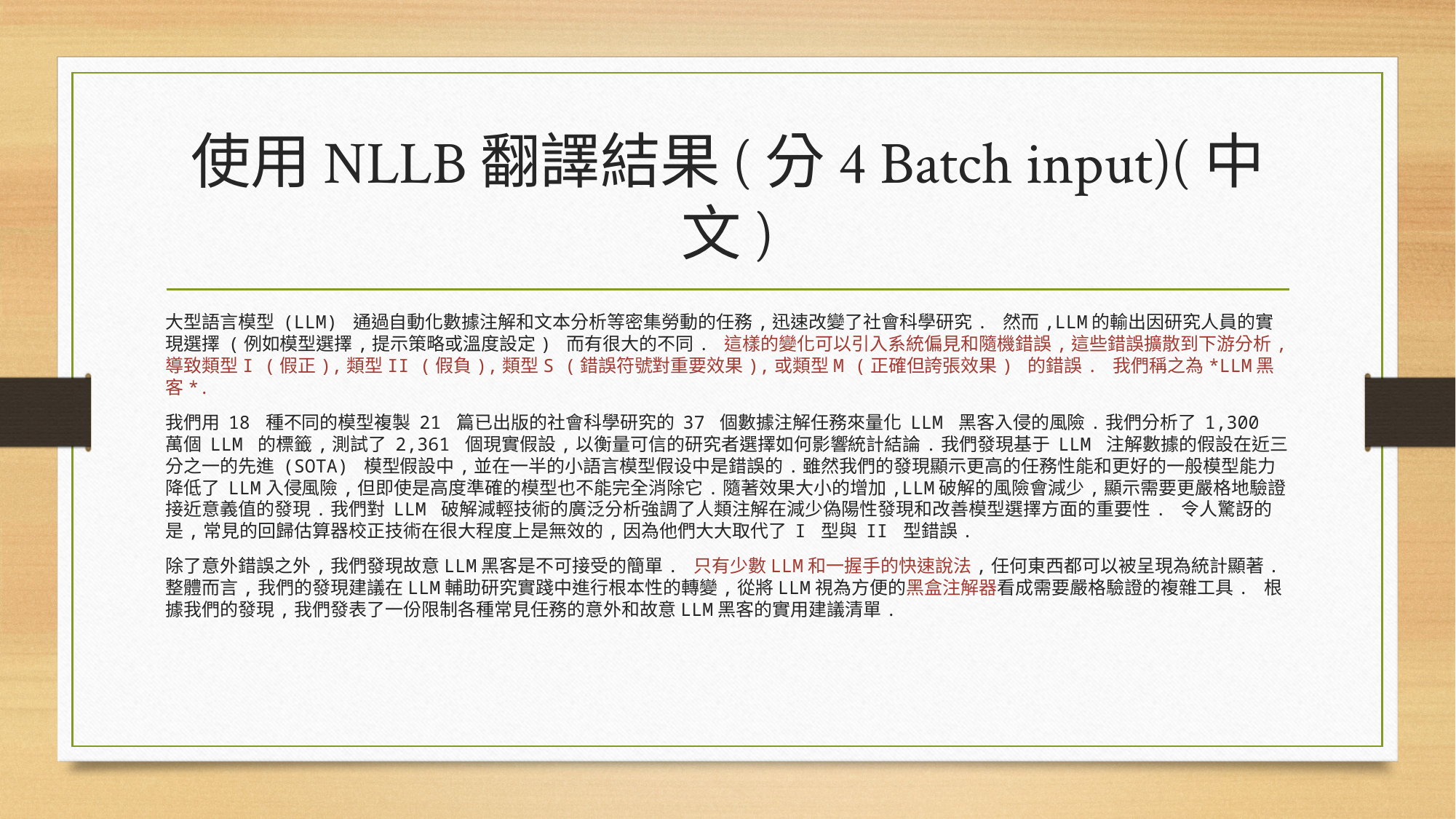

# 使用NLLB翻譯結果(分4 Batch input)(中文)
大型語言模型 (LLM) 通過自動化數據注解和文本分析等密集勞動的任務,迅速改變了社會科學研究. 然而,LLM的輸出因研究人員的實現選擇 (例如模型選擇,提示策略或溫度設定) 而有很大的不同. 這樣的變化可以引入系統偏見和隨機錯誤,這些錯誤擴散到下游分析,導致類型I (假正),類型II (假負),類型S (錯誤符號對重要效果),或類型M (正確但誇張效果) 的錯誤. 我們稱之為*LLM黑客*.
我們用 18 種不同的模型複製 21 篇已出版的社會科學研究的 37 個數據注解任務來量化 LLM 黑客入侵的風險.我們分析了 1,300 萬個 LLM 的標籤,測試了 2,361 個現實假設,以衡量可信的研究者選擇如何影響統計結論.我們發現基于 LLM 注解數據的假設在近三分之一的先進 (SOTA) 模型假設中,並在一半的小語言模型假设中是錯誤的.雖然我們的發現顯示更高的任務性能和更好的一般模型能力降低了 LLM入侵風險,但即使是高度準確的模型也不能完全消除它.隨著效果大小的增加,LLM破解的風險會減少,顯示需要更嚴格地驗證接近意義值的發現.我們對 LLM 破解減輕技術的廣泛分析強調了人類注解在減少偽陽性發現和改善模型選擇方面的重要性. 令人驚訝的是,常見的回歸估算器校正技術在很大程度上是無效的,因為他們大大取代了 I 型與 II 型錯誤.
除了意外錯誤之外,我們發現故意LLM黑客是不可接受的簡單. 只有少數LLM和一握手的快速說法,任何東西都可以被呈現為統計顯著. 整體而言,我們的發現建議在LLM輔助研究實踐中進行根本性的轉變,從將LLM視為方便的黑盒注解器看成需要嚴格驗證的複雜工具. 根據我們的發現,我們發表了一份限制各種常見任務的意外和故意LLM黑客的實用建議清單.